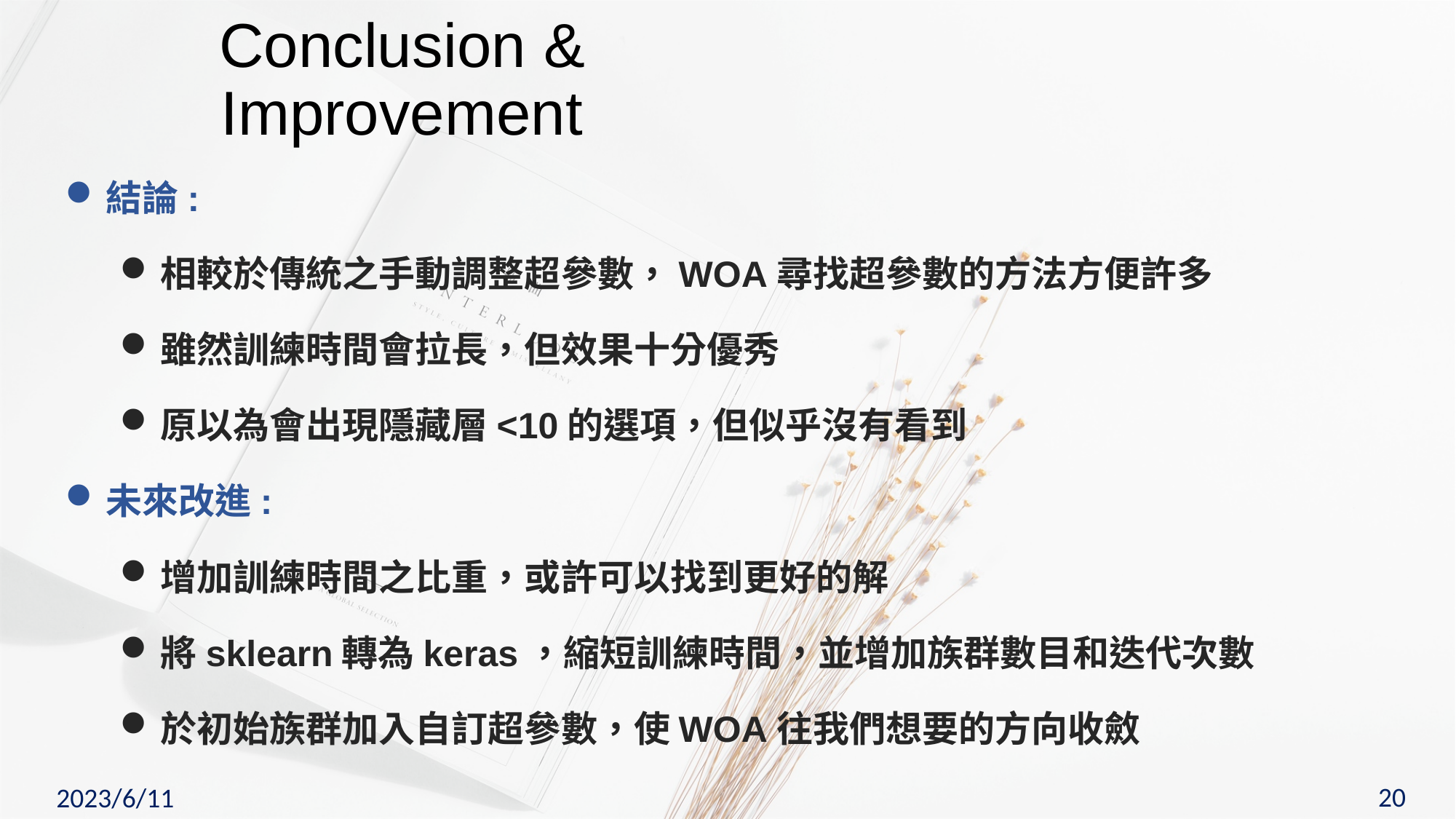

Conclusion & Improvement
結論:
相較於傳統之手動調整超參數，WOA尋找超參數的方法方便許多
雖然訓練時間會拉長，但效果十分優秀
原以為會出現隱藏層<10的選項，但似乎沒有看到
未來改進:
增加訓練時間之比重，或許可以找到更好的解
將sklearn轉為keras，縮短訓練時間，並增加族群數目和迭代次數
於初始族群加入自訂超參數，使WOA往我們想要的方向收斂

20
2023/6/11